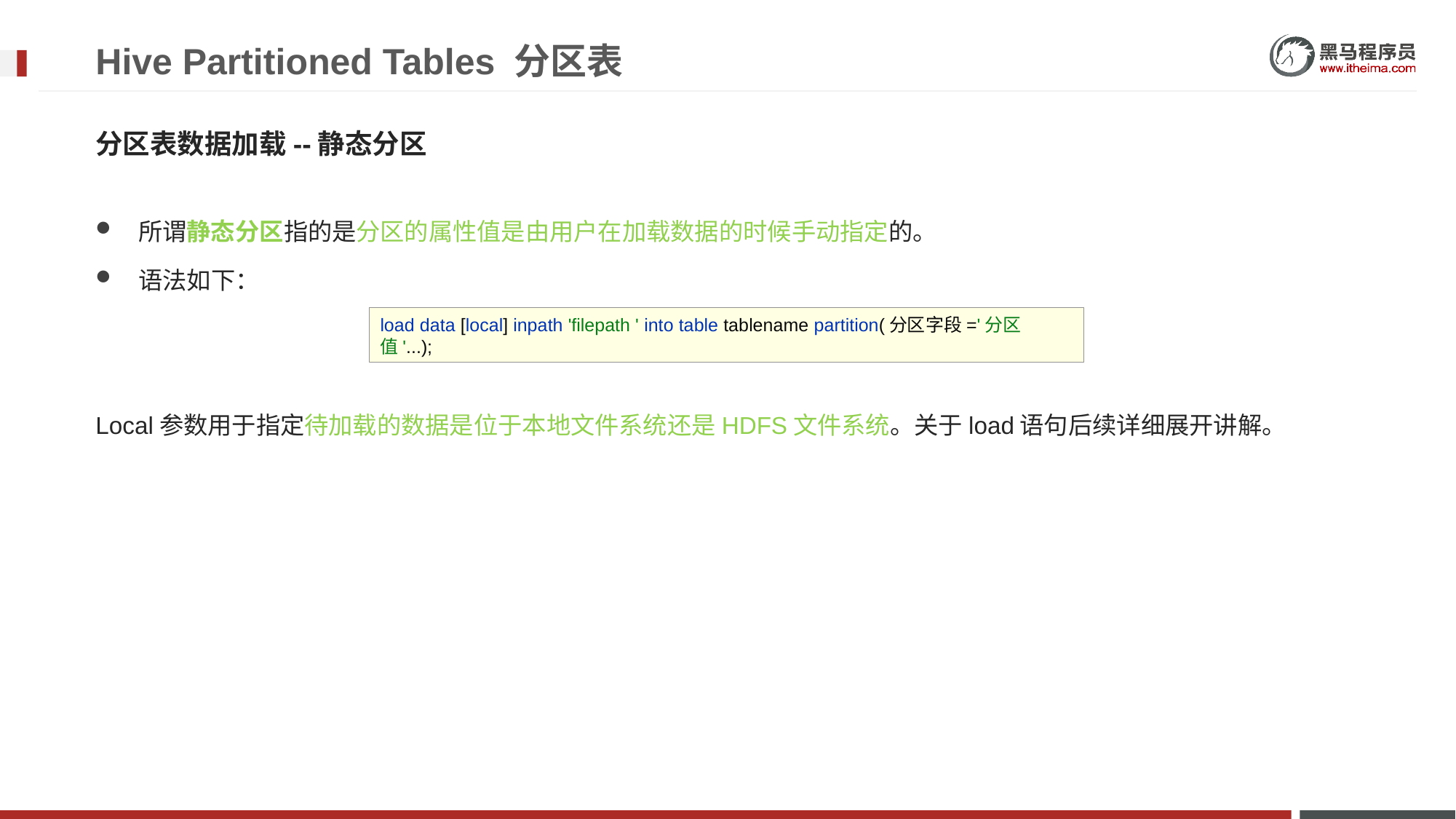

# Hive Partitioned Tables 分区表
分区表数据加载--静态分区
所谓静态分区指的是分区的属性值是由用户在加载数据的时候手动指定的。
语法如下：

Local参数用于指定待加载的数据是位于本地文件系统还是HDFS文件系统。关于load语句后续详细展开讲解。

load data [local] inpath 'filepath ' into table tablename partition(分区字段='分区值'...);